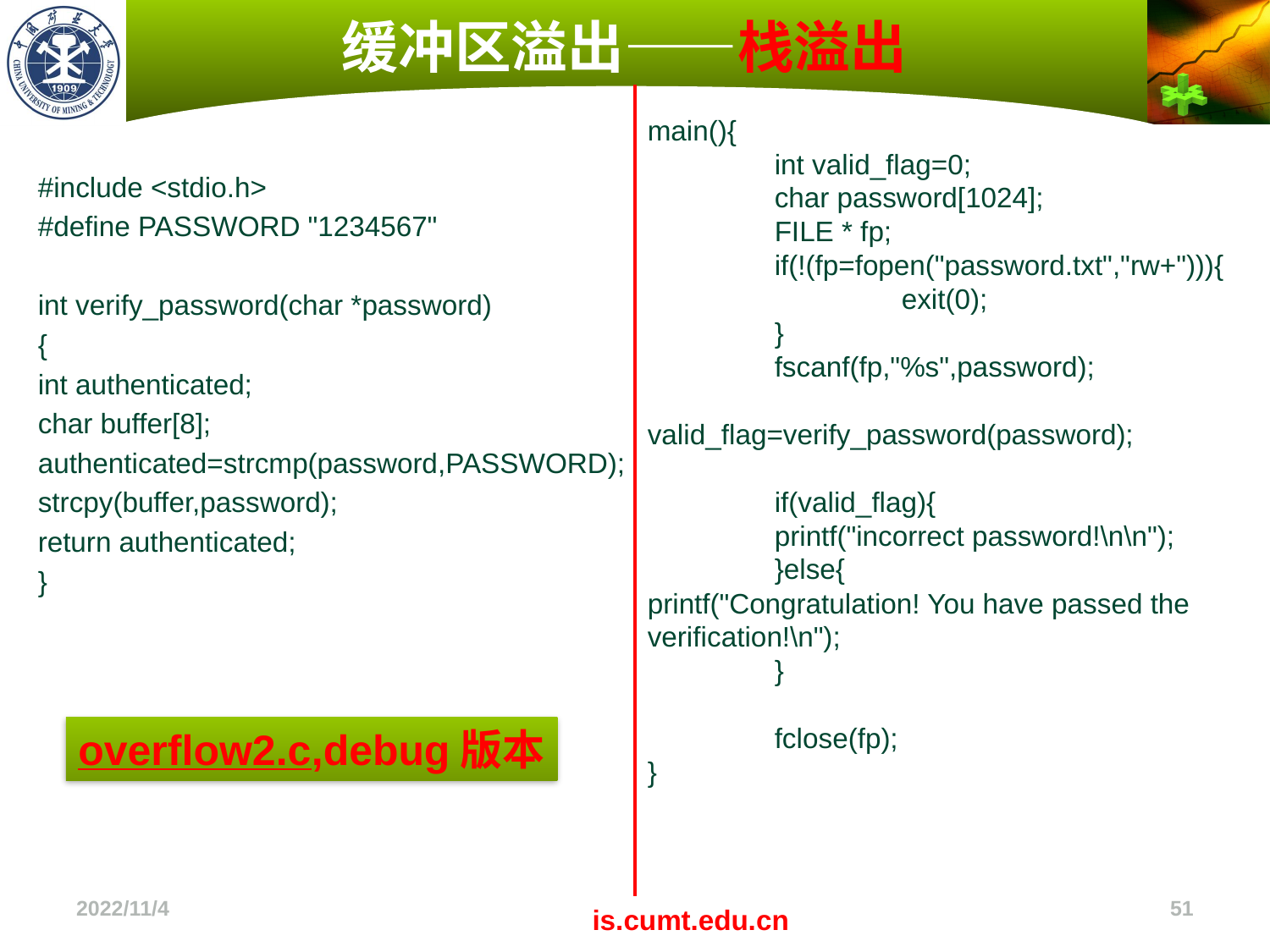

# 缓冲区溢出——栈溢出
main(){
	int valid_flag=0;
	char password[1024];
	FILE * fp;
	if(!(fp=fopen("password.txt","rw+"))){
		exit(0);
	}
	fscanf(fp,"%s",password);
	valid_flag=verify_password(password);

	if(valid_flag){
	printf("incorrect password!\n\n");
	}else{			printf("Congratulation! You have passed the verification!\n");
	}

	fclose(fp);
}
#include <stdio.h>
#define PASSWORD "1234567"

int verify_password(char *password)
{
int authenticated;
char buffer[8];
authenticated=strcmp(password,PASSWORD);
strcpy(buffer,password);
return authenticated;
}

overflow2.c,debug版本
2022/11/4
51
is.cumt.edu.cn